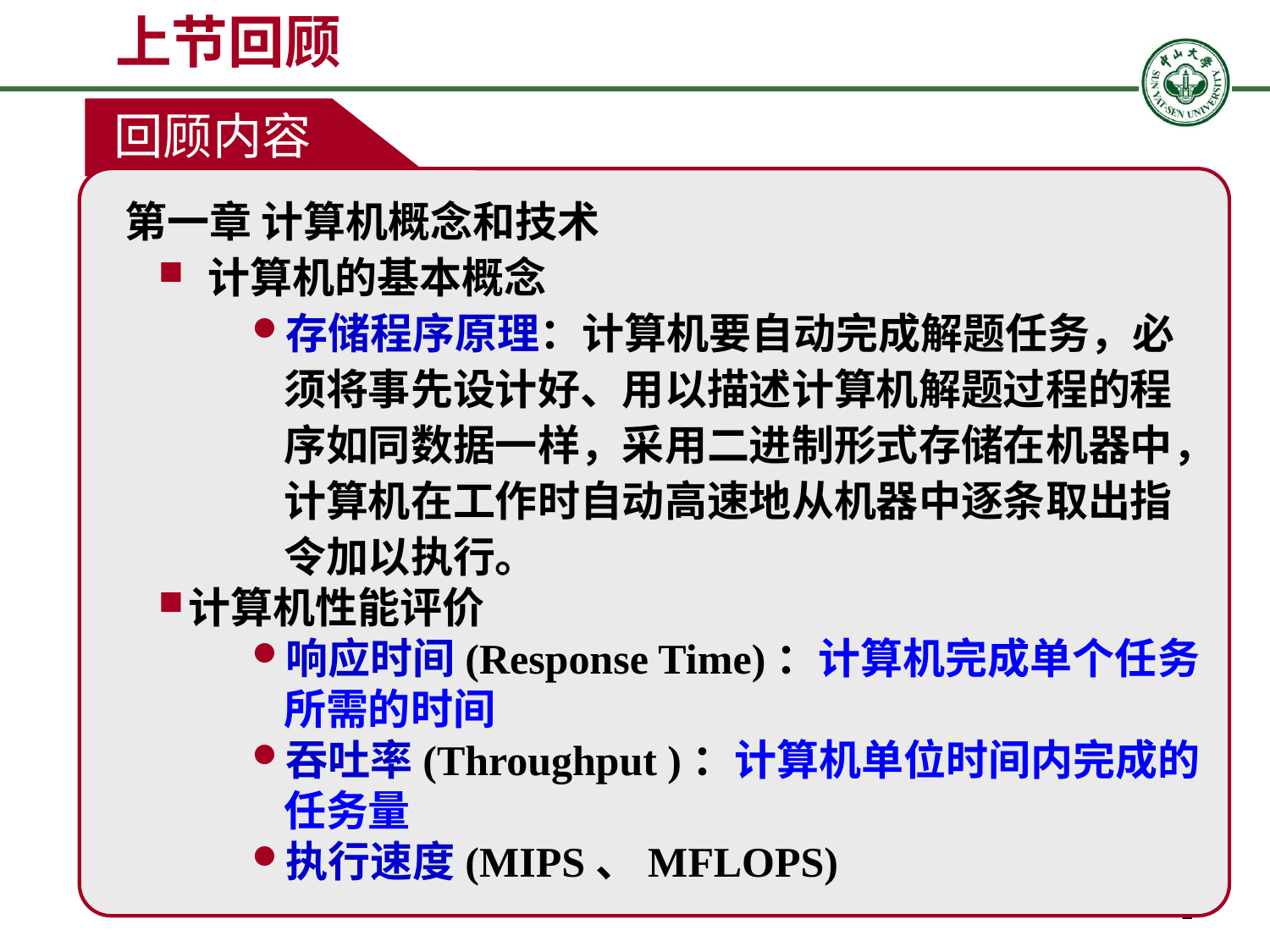

上节回顾

回顾内容

第一章 计算机概念和技术
 计算机的基本概念
存储程序原理：计算机要自动完成解题任务，必须将事先设计好、用以描述计算机解题过程的程序如同数据一样，采用二进制形式存储在机器中，计算机在工作时自动高速地从机器中逐条取出指令加以执行。
计算机性能评价
响应时间(Response Time)：计算机完成单个任务所需的时间
吞吐率(Throughput )：计算机单位时间内完成的任务量
执行速度(MIPS、MFLOPS)